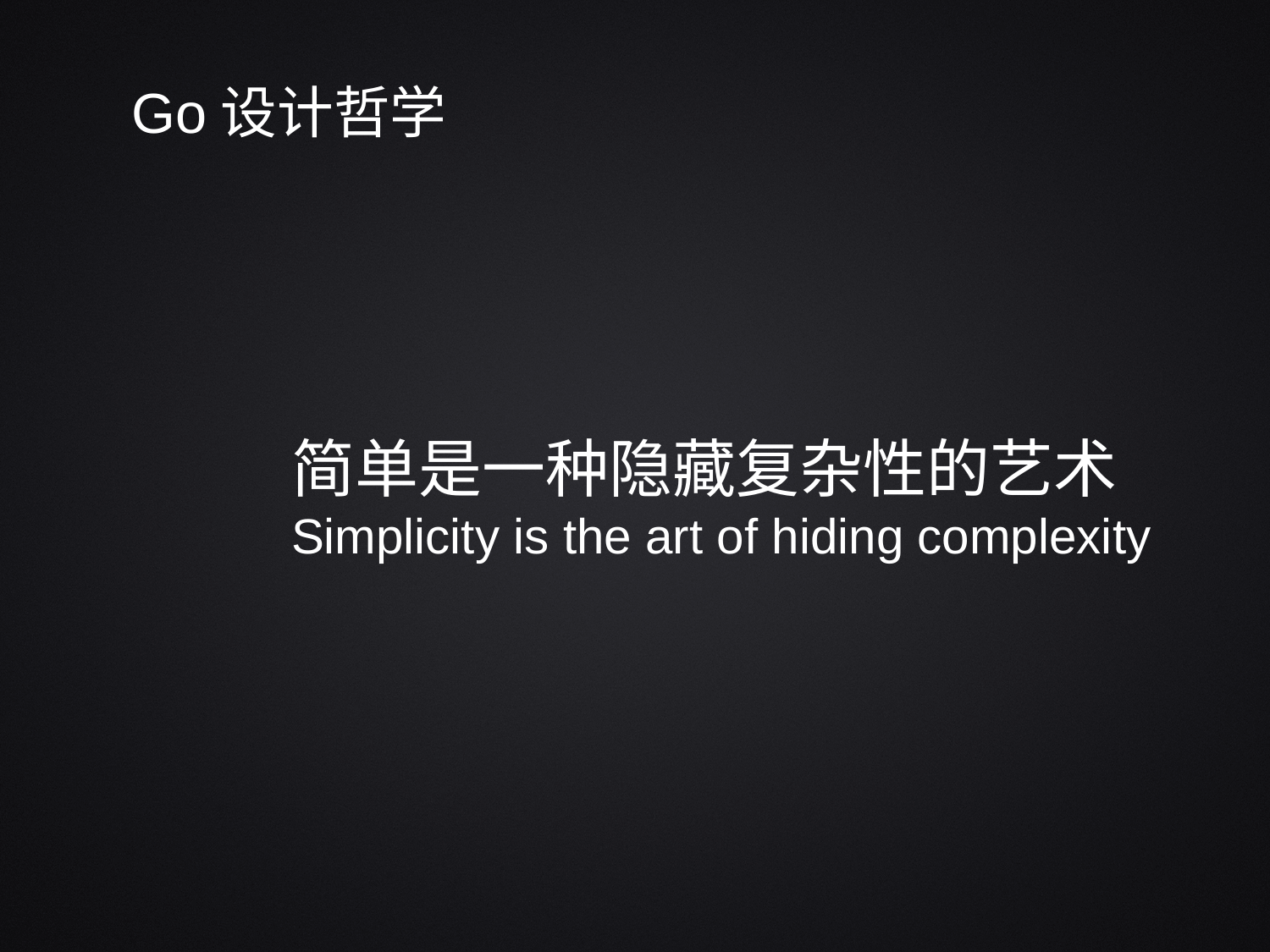

Go设计哲学
简单是一种隐藏复杂性的艺术
Simplicity is the art of hiding complexity